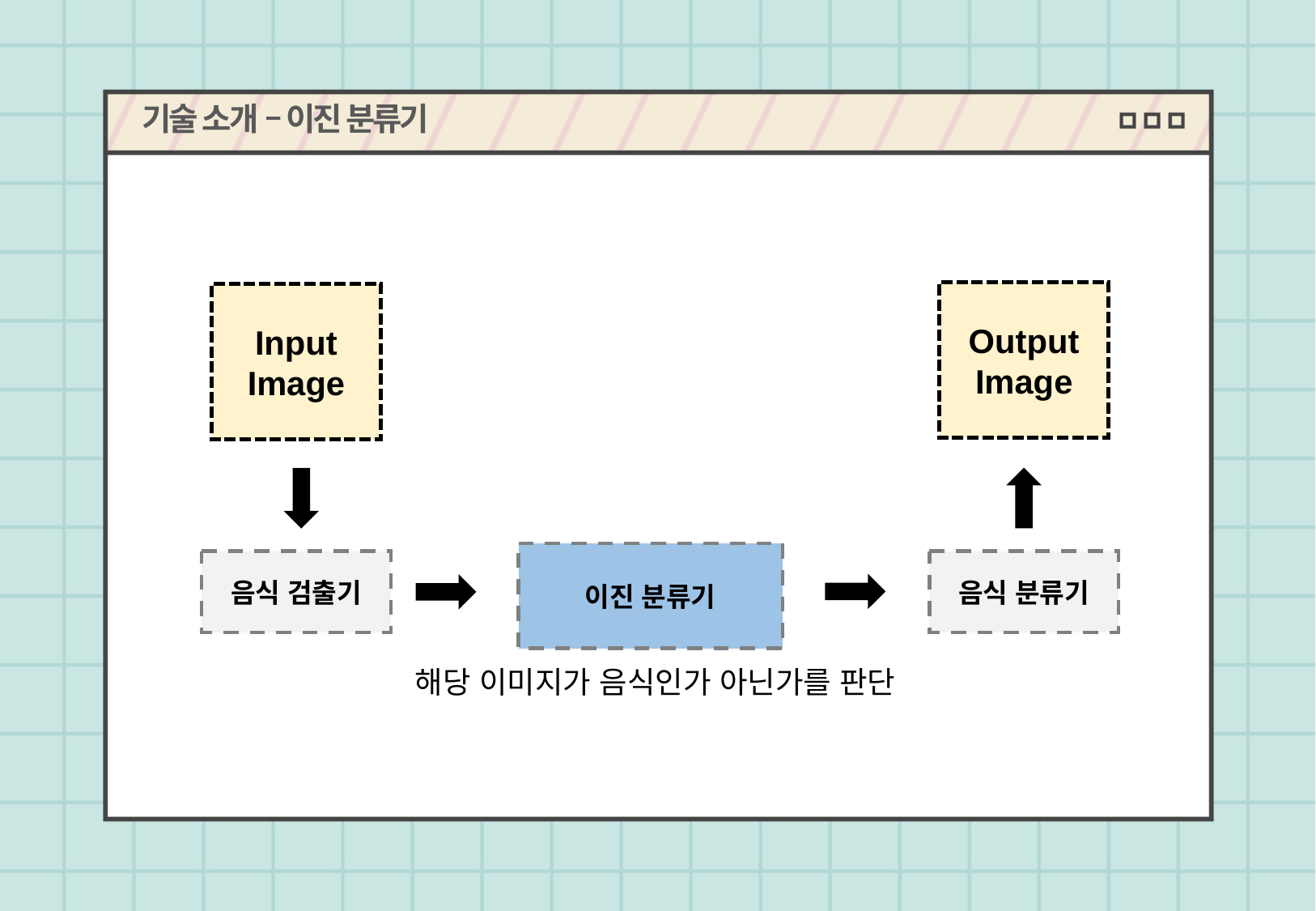

기술 소개 – 이진 분류기
Output
Image
Input
Image

이진 분류기
음식 검출기
음식 분류기

해당 이미지가 음식인가 아닌가를 판단